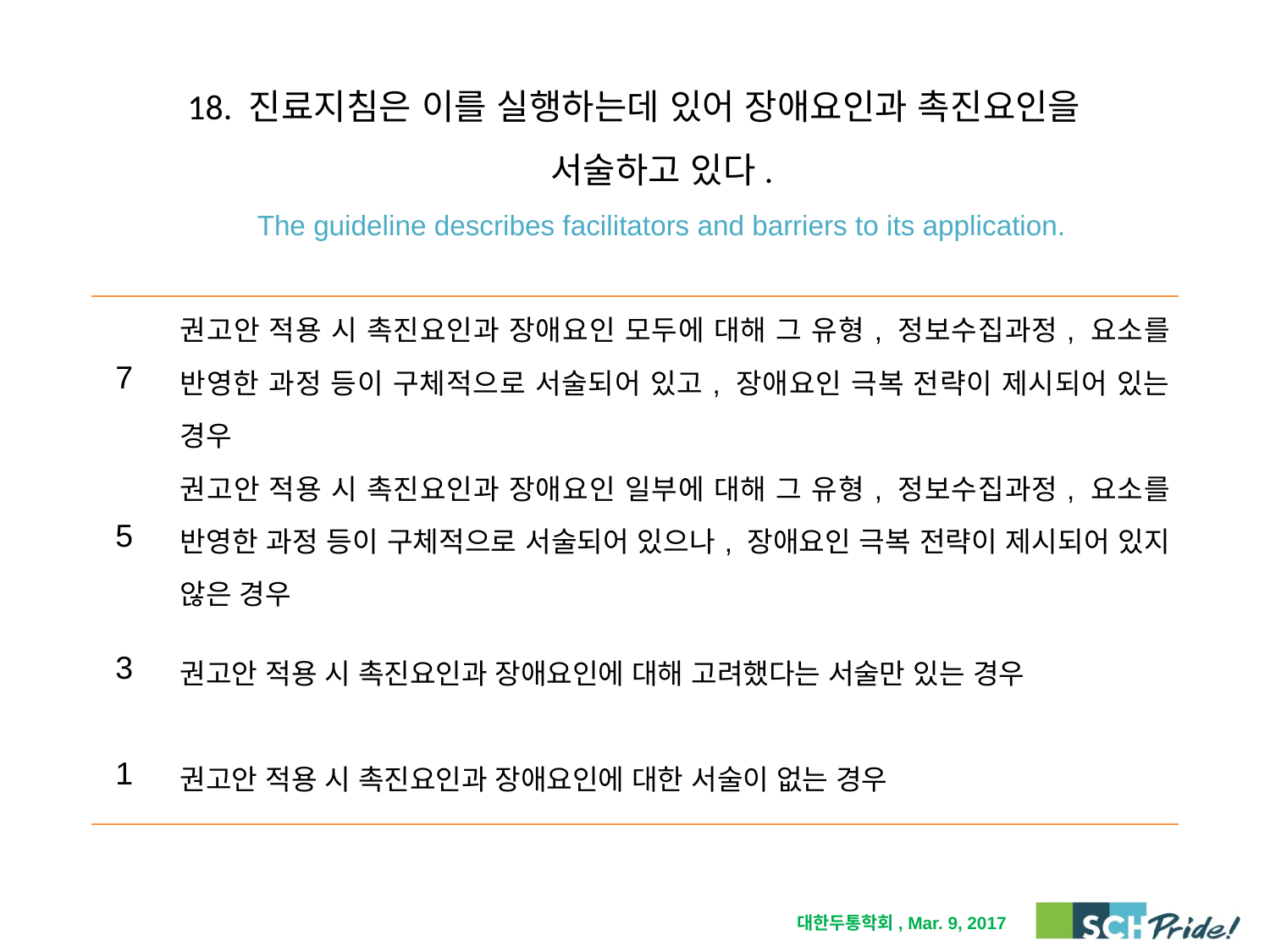

# 18. 진료지침은 이를 실행하는데 있어 장애요인과 촉진요인을 서술하고 있다. The guideline describes facilitators and barriers to its application.
| 7 | 권고안 적용 시 촉진요인과 장애요인 모두에 대해 그 유형, 정보수집과정, 요소를 반영한 과정 등이 구체적으로 서술되어 있고, 장애요인 극복 전략이 제시되어 있는 경우 |
| --- | --- |
| 5 | 권고안 적용 시 촉진요인과 장애요인 일부에 대해 그 유형, 정보수집과정, 요소를 반영한 과정 등이 구체적으로 서술되어 있으나, 장애요인 극복 전략이 제시되어 있지 않은 경우 |
| 3 | 권고안 적용 시 촉진요인과 장애요인에 대해 고려했다는 서술만 있는 경우 |
| 1 | 권고안 적용 시 촉진요인과 장애요인에 대한 서술이 없는 경우 |